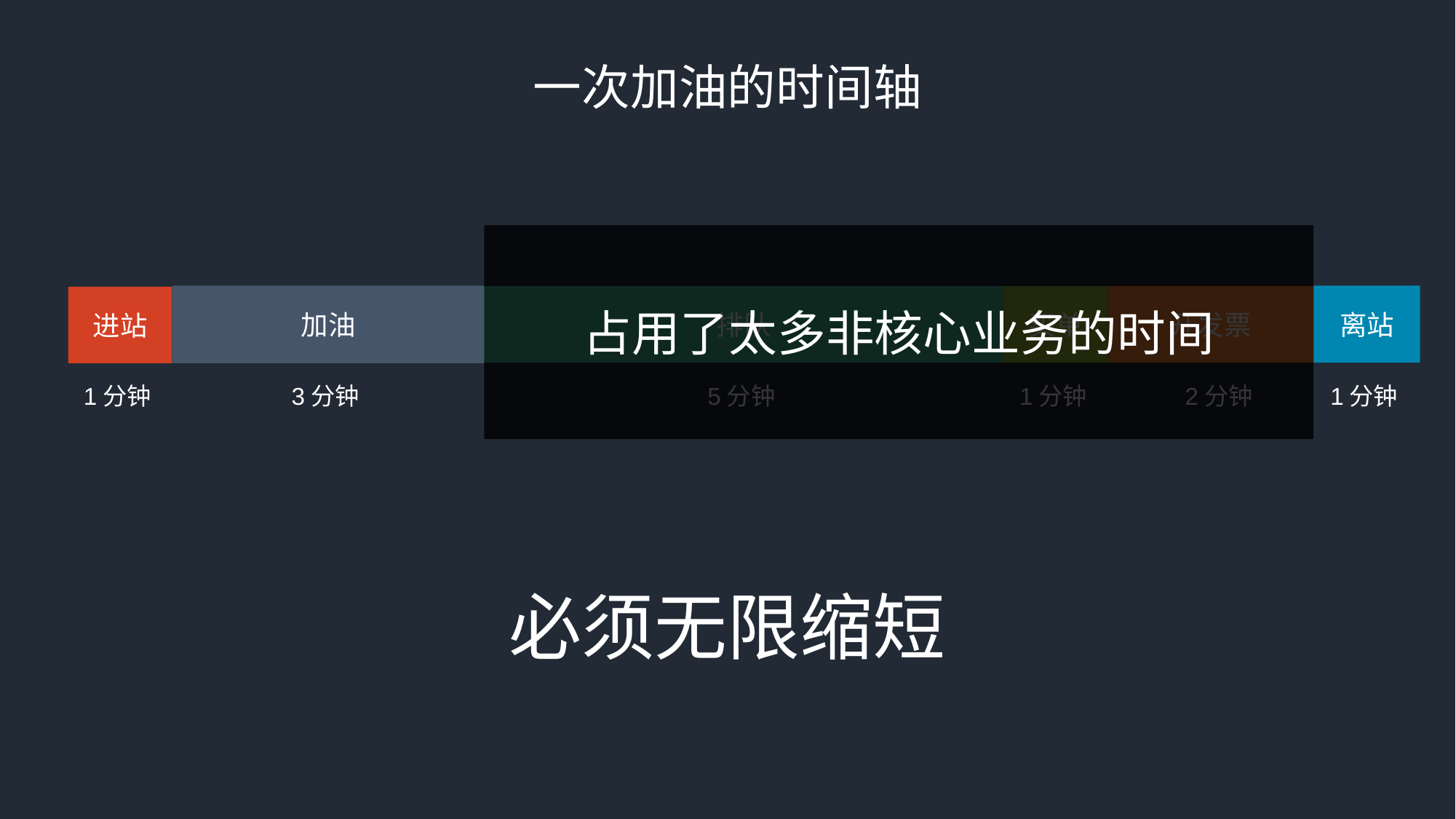

一次加油的时间轴
占用了太多非核心业务的时间
加油
离站
开发票
排队
买单
进站
1分钟
3分钟
5分钟
1分钟
2分钟
1分钟
必须无限缩短